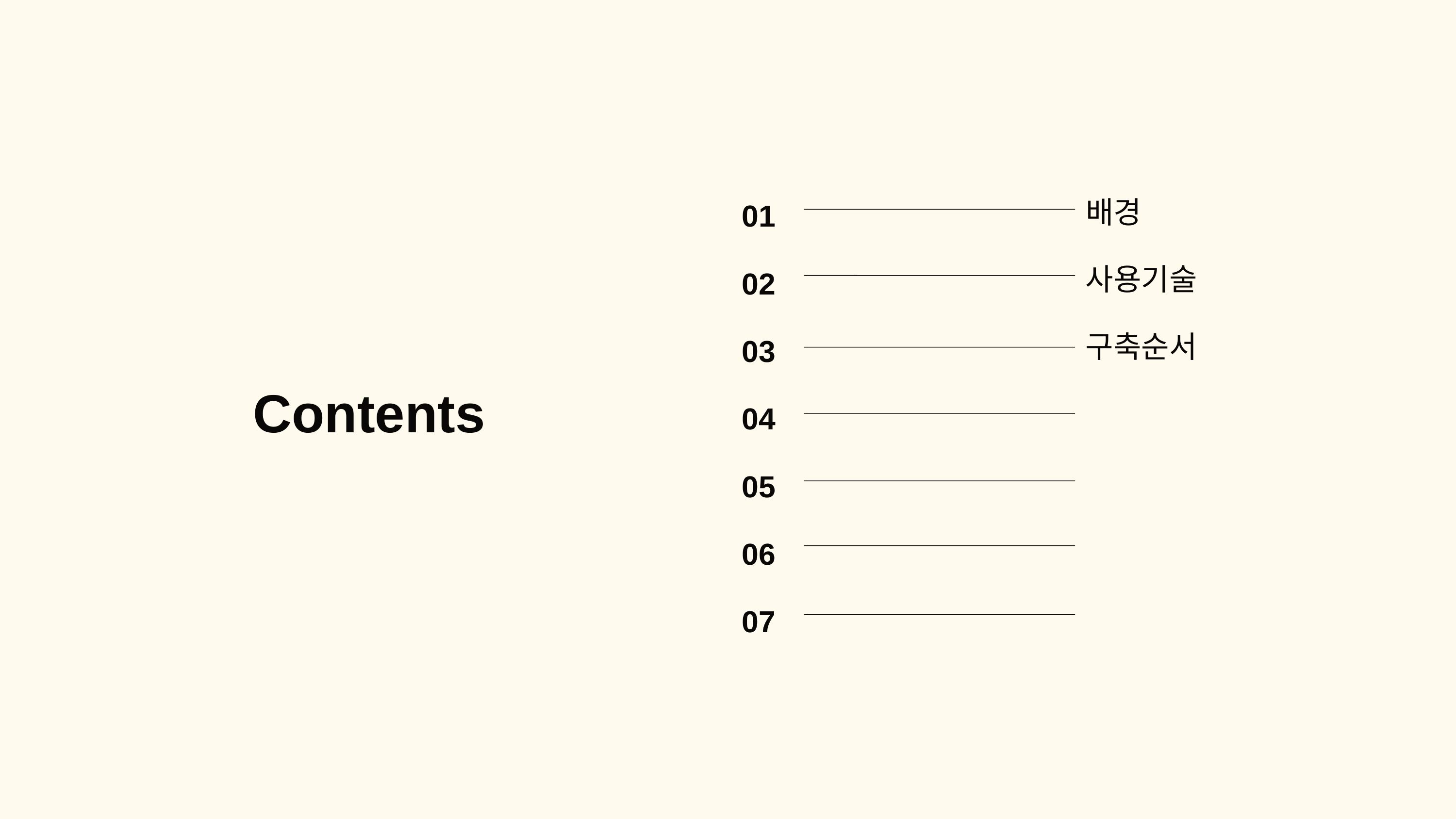

배경
01
02
03
04
05
06
07

사용기술

구축순서

Contents